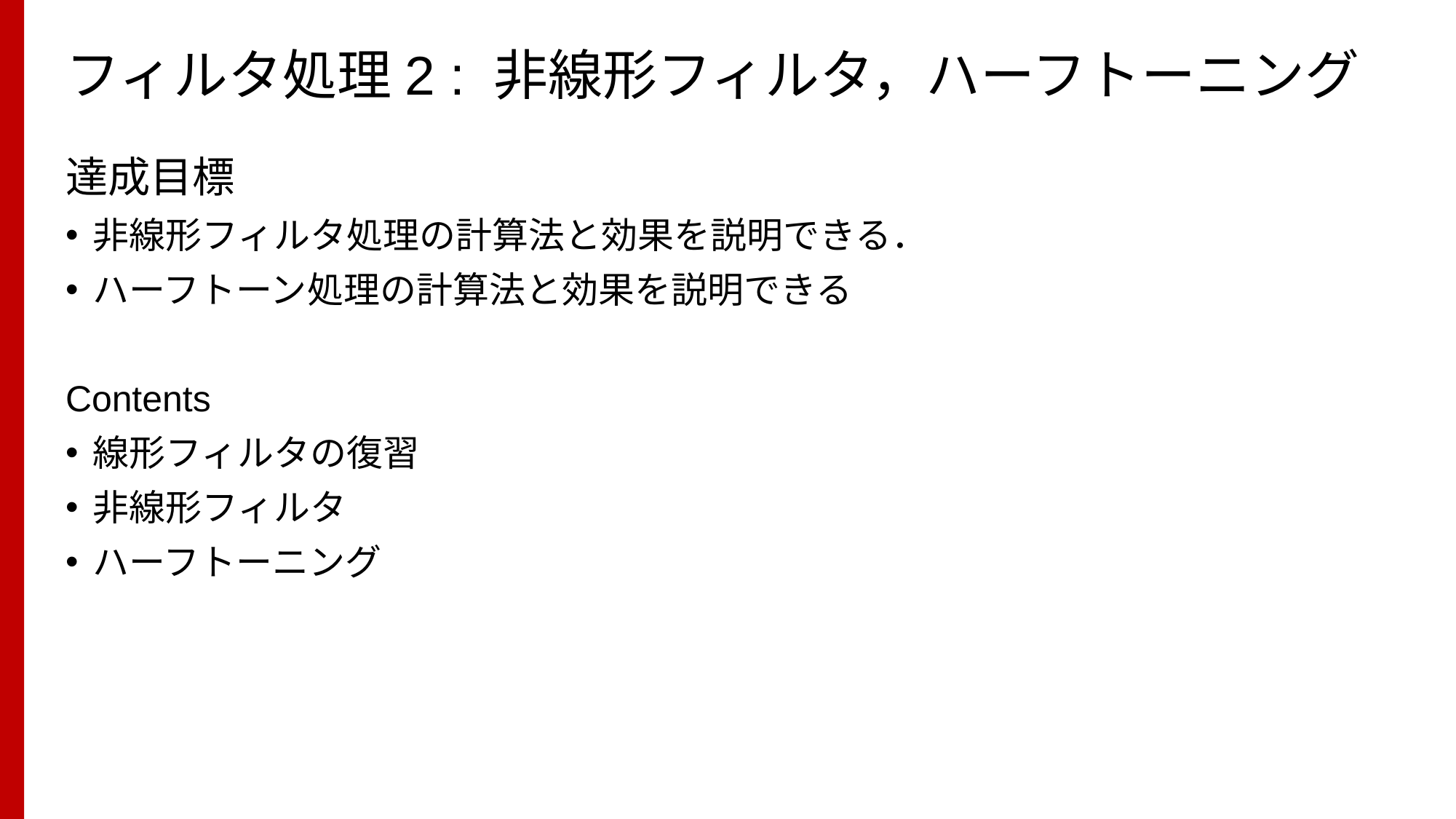

# フィルタ処理2 : 非線形フィルタ，ハーフトーニング
達成目標
非線形フィルタ処理の計算法と効果を説明できる．
ハーフトーン処理の計算法と効果を説明できる

Contents
線形フィルタの復習
非線形フィルタ
ハーフトーニング